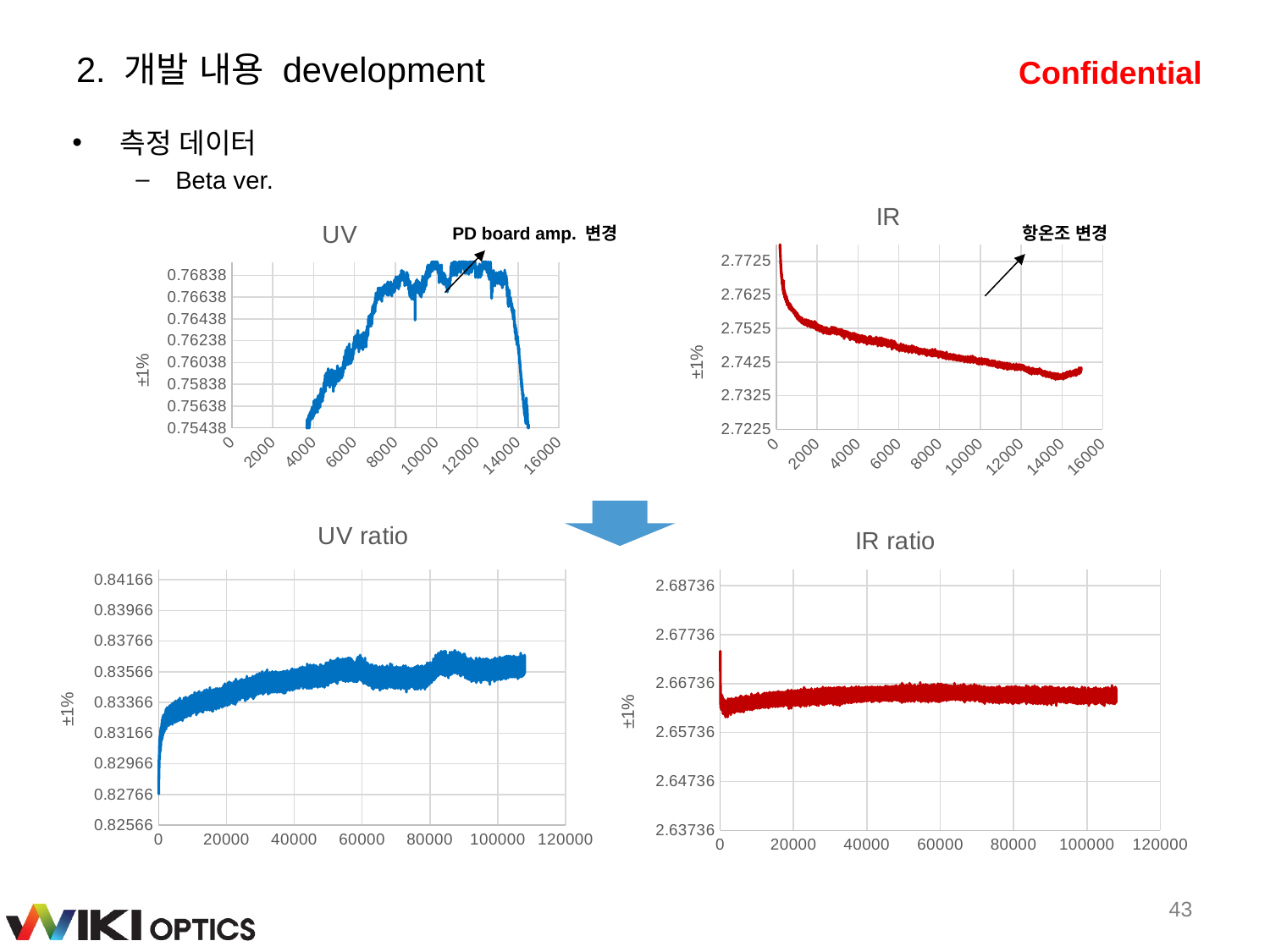

# 2. 개발 내용 development
측정 데이터
Beta ver.

### Chart:

| Category | IR |
|---|---|

### Chart:

| Category | UV |
|---|---|
항온조 변경
PD board amp. 변경

### Chart: UV ratio

| Category | UV |
|---|---|

### Chart: IR ratio

| Category | IR |
|---|---|
43